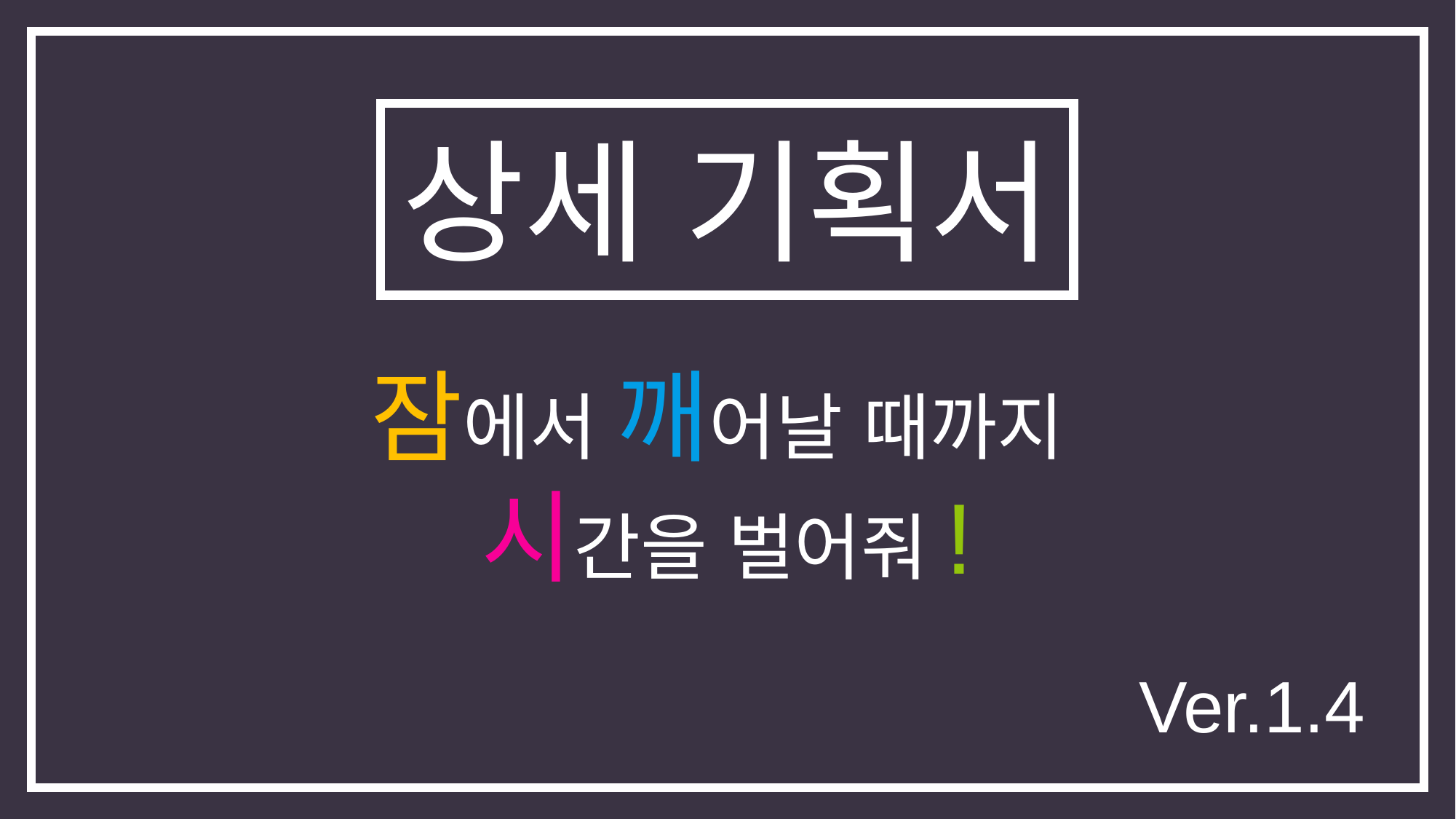

상세 기획서
잠에서 깨어날 때까지
시간을 벌어줘!
Ver.1.4